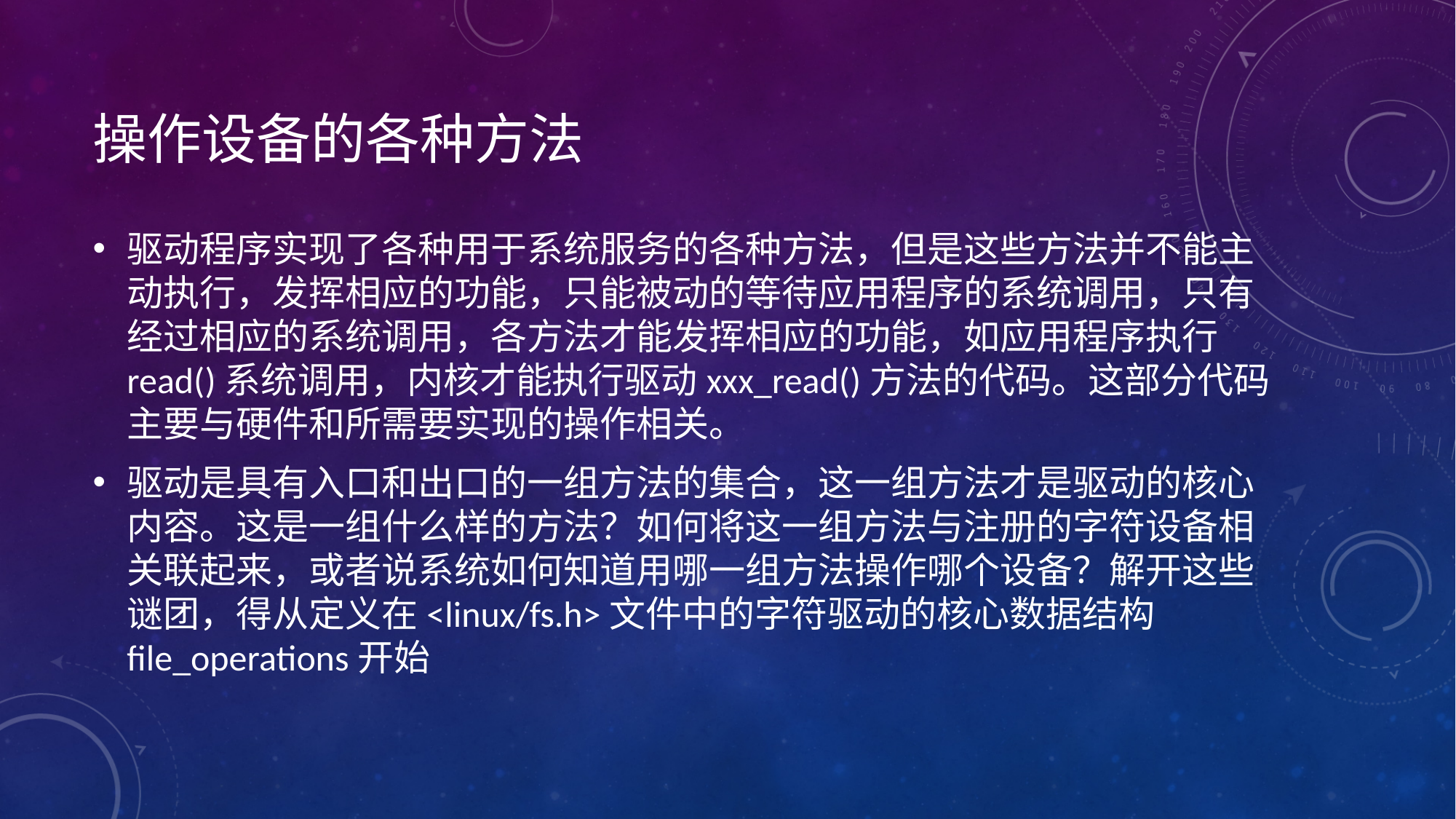

# 操作设备的各种方法
驱动程序实现了各种用于系统服务的各种方法，但是这些方法并不能主动执行，发挥相应的功能，只能被动的等待应用程序的系统调用，只有经过相应的系统调用，各方法才能发挥相应的功能，如应用程序执行read()系统调用，内核才能执行驱动xxx_read()方法的代码。这部分代码主要与硬件和所需要实现的操作相关。
驱动是具有入口和出口的一组方法的集合，这一组方法才是驱动的核心内容。这是一组什么样的方法？如何将这一组方法与注册的字符设备相关联起来，或者说系统如何知道用哪一组方法操作哪个设备？解开这些谜团，得从定义在<linux/fs.h>文件中的字符驱动的核心数据结构file_operations开始